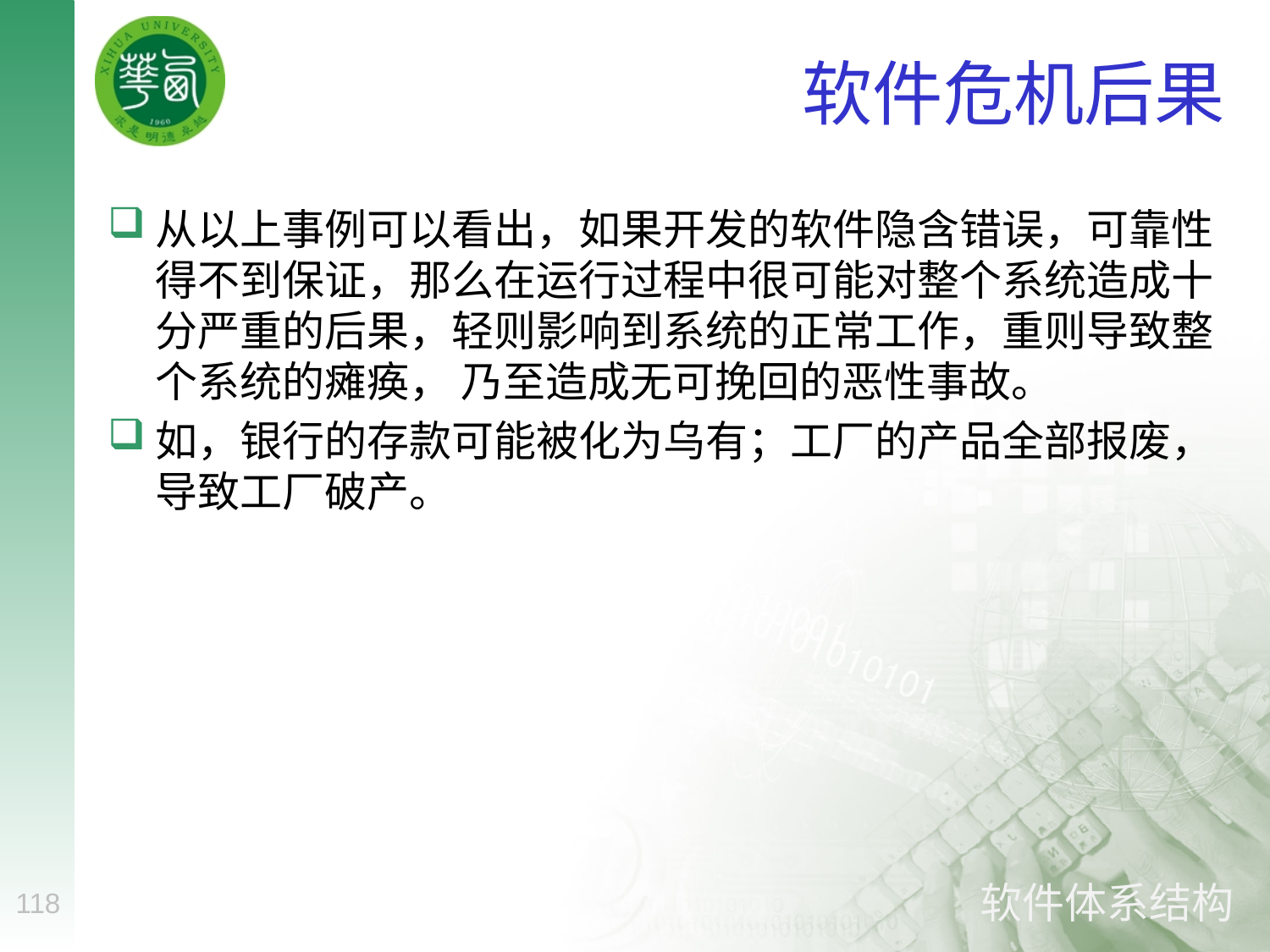

# 软件危机后果
从以上事例可以看出，如果开发的软件隐含错误，可靠性得不到保证，那么在运行过程中很可能对整个系统造成十分严重的后果，轻则影响到系统的正常工作，重则导致整个系统的瘫痪， 乃至造成无可挽回的恶性事故。
如，银行的存款可能被化为乌有；工厂的产品全部报废，导致工厂破产。
118